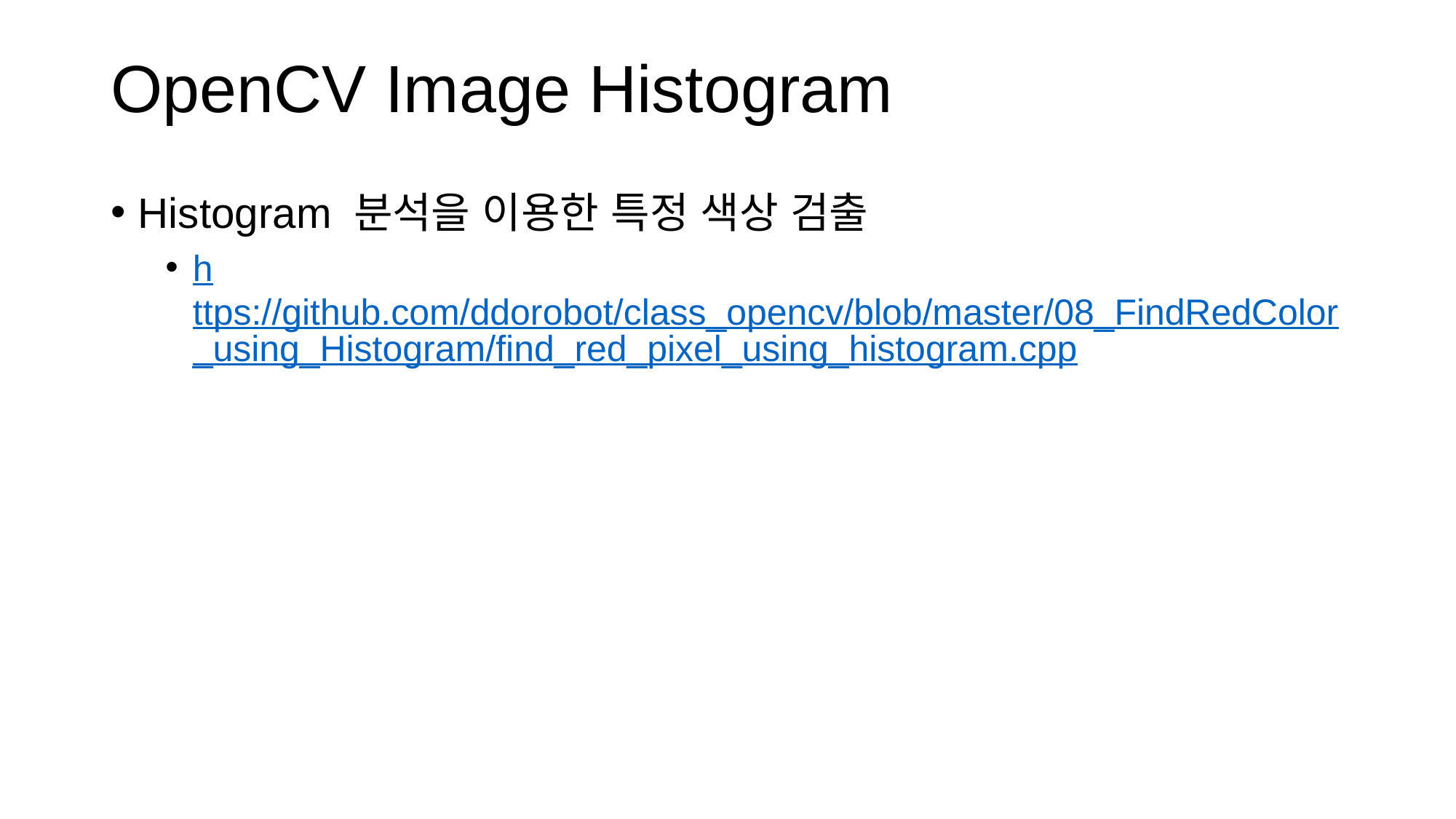

# OpenCV Image Histogram
Histogram 분석을 이용한 특정 색상 검출
https://github.com/ddorobot/class_opencv/blob/master/08_FindRedColor_using_Histogram/find_red_pixel_using_histogram.cpp